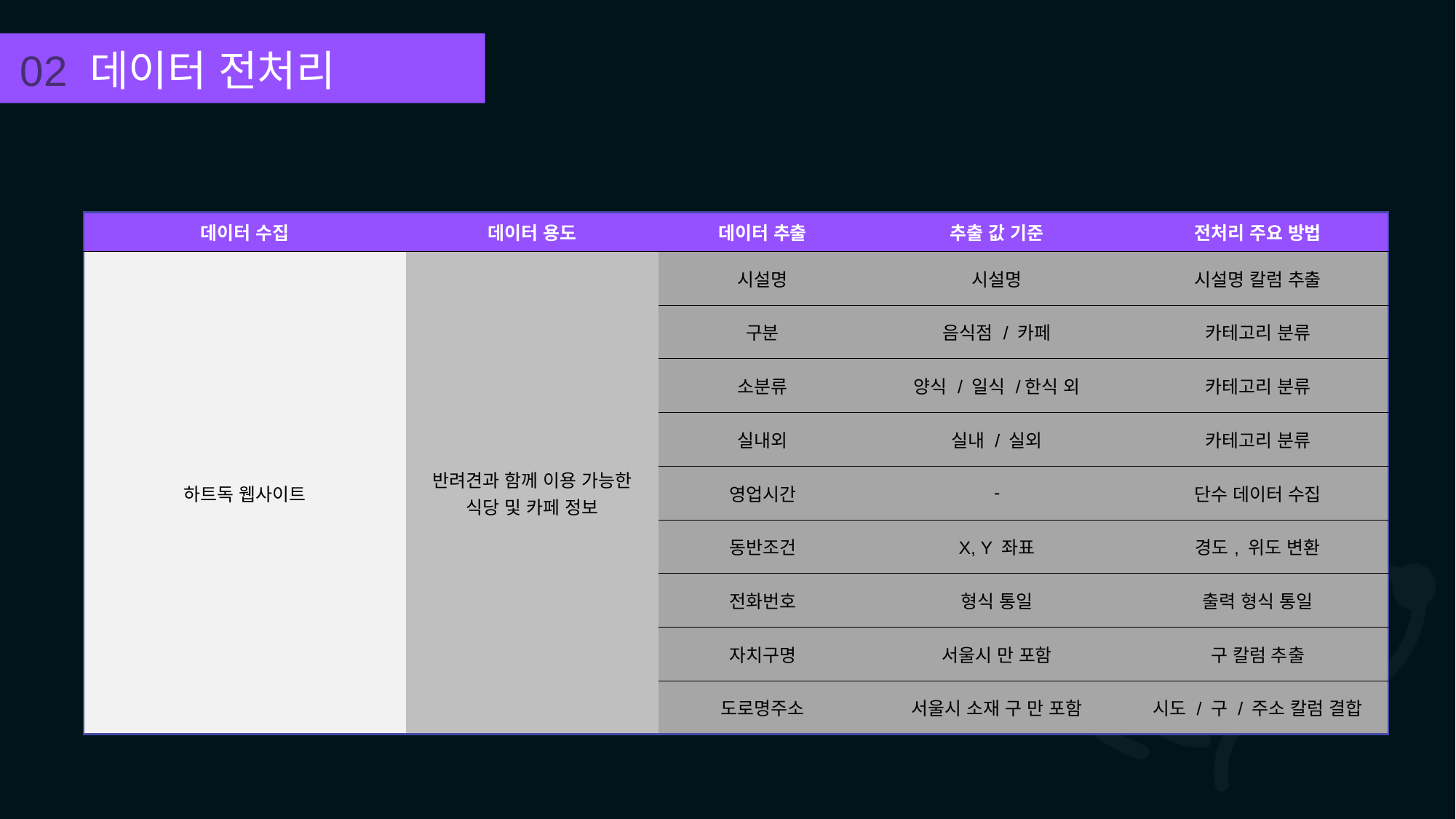

02 데이터 전처리
| 데이터 수집 | 데이터 용도 | 데이터 추출 | 추출 값 기준 | 전처리 주요 방법 |
| --- | --- | --- | --- | --- |
| 하트독 웹사이트 | 반려견과 함께 이용 가능한 식당 및 카페 정보 | 시설명 | 시설명 | 시설명 칼럼 추출 |
|  |  | 구분 | 음식점 / 카페 | 카테고리 분류 |
|  |  | 소분류 | 양식 / 일식 /한식 외 | 카테고리 분류 |
|  |  | 실내외 | 실내 / 실외 | 카테고리 분류 |
|  |  | 영업시간 | - | 단수 데이터 수집 |
|  |  | 동반조건 | X, Y 좌표 | 경도, 위도 변환 |
|  |  | 전화번호 | 형식 통일 | 출력 형식 통일 |
|  |  | 자치구명 | 서울시 만 포함 | 구 칼럼 추출 |
|  |  | 도로명주소 | 서울시 소재 구 만 포함 | 시도 / 구 / 주소 칼럼 결합 |